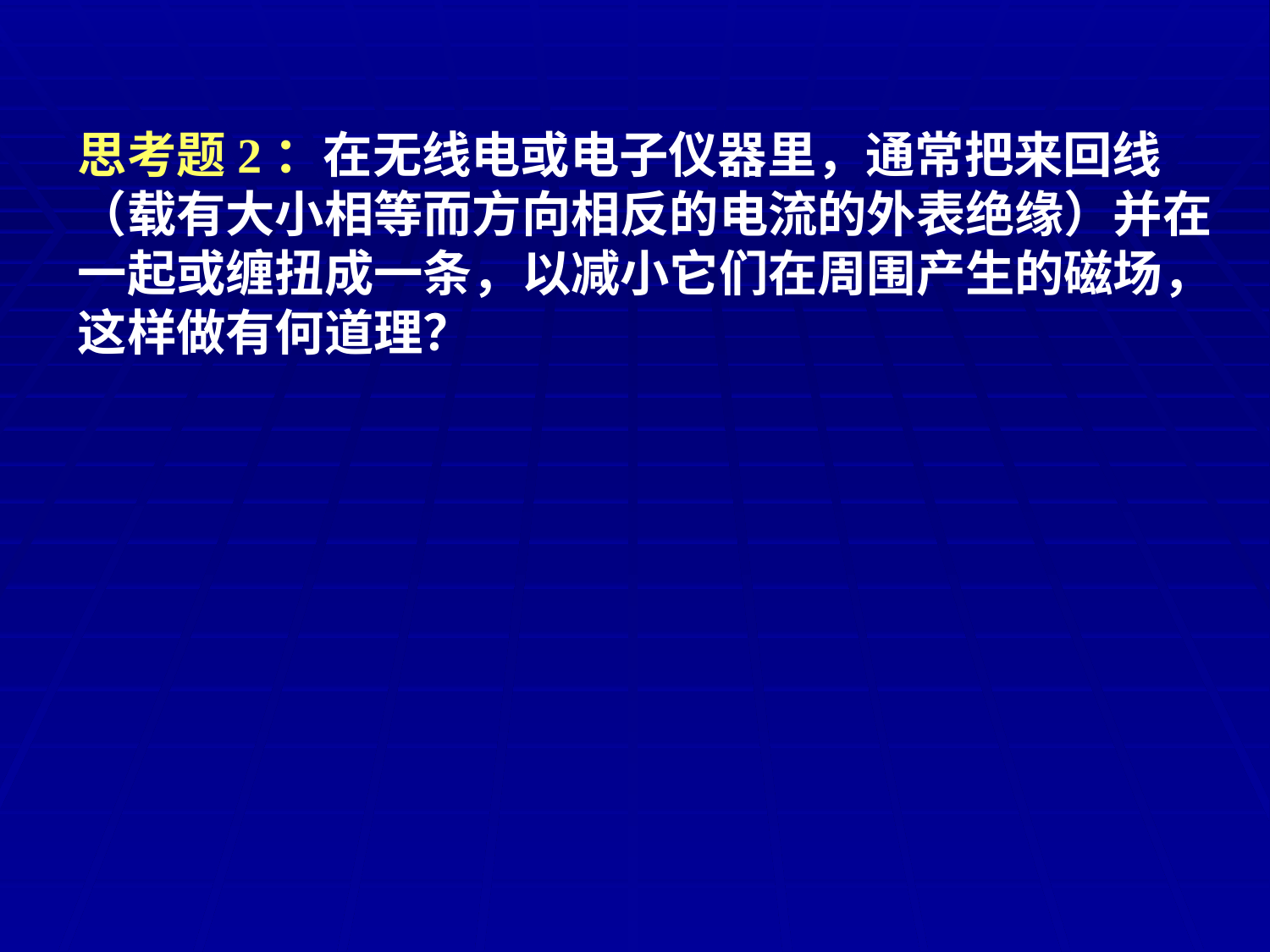

思考题2：在无线电或电子仪器里，通常把来回线（载有大小相等而方向相反的电流的外表绝缘）并在一起或缠扭成一条，以减小它们在周围产生的磁场，这样做有何道理？